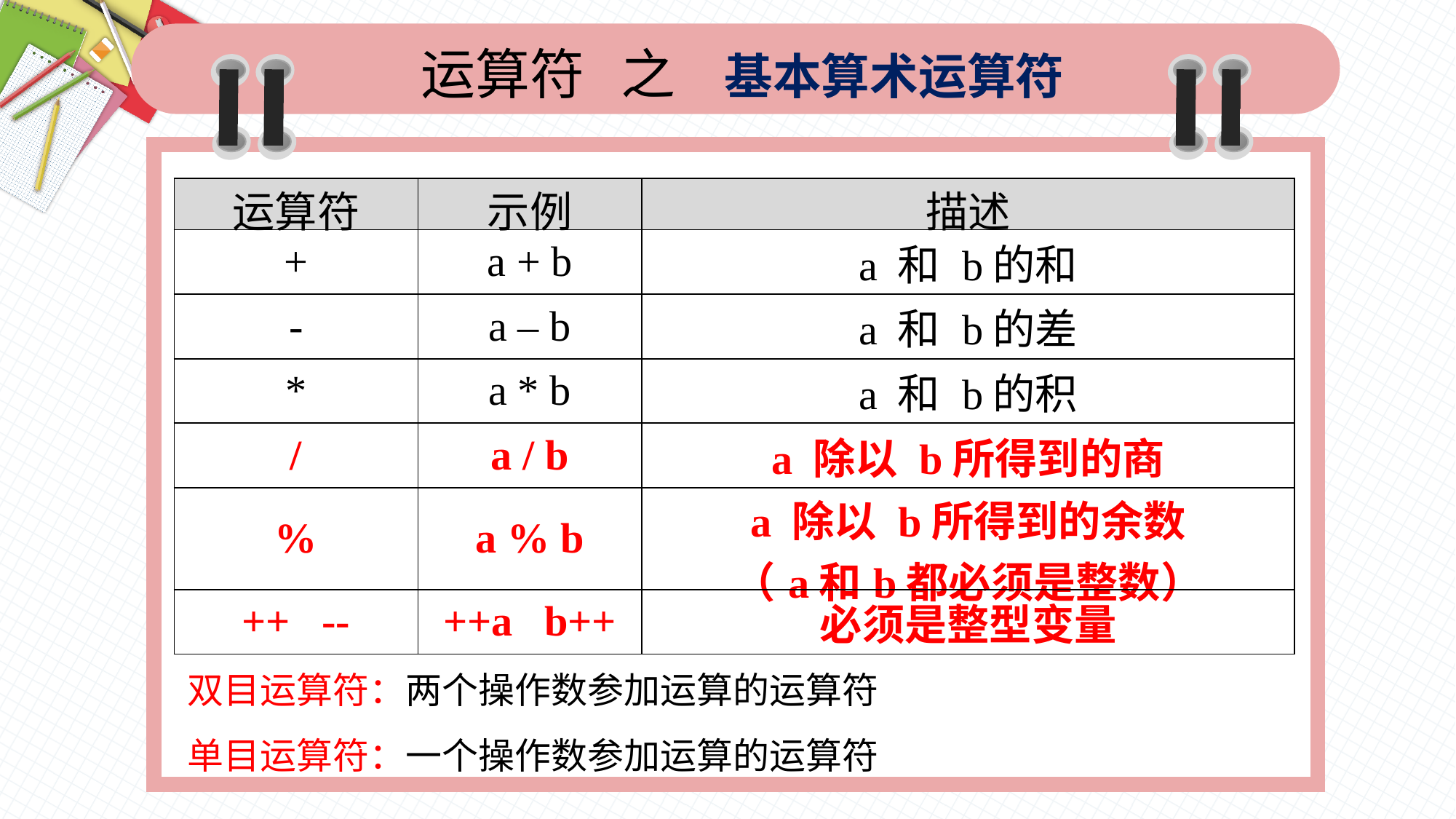

运算符   之    基本算术运算符
| 运算符 | 示例 | 描述 |
| --- | --- | --- |
| + | a + b | a 和 b的和 |
| - | a – b | a 和 b的差 |
| \* | a \* b | a 和 b的积 |
| / | a / b | a 除以 b所得到的商 |
| % | a % b | a 除以 b所得到的余数 （a和b都必须是整数） |
| ++ -- | ++a b++ | 必须是整型变量 |
双目运算符：两个操作数参加运算的运算符
单目运算符：一个操作数参加运算的运算符